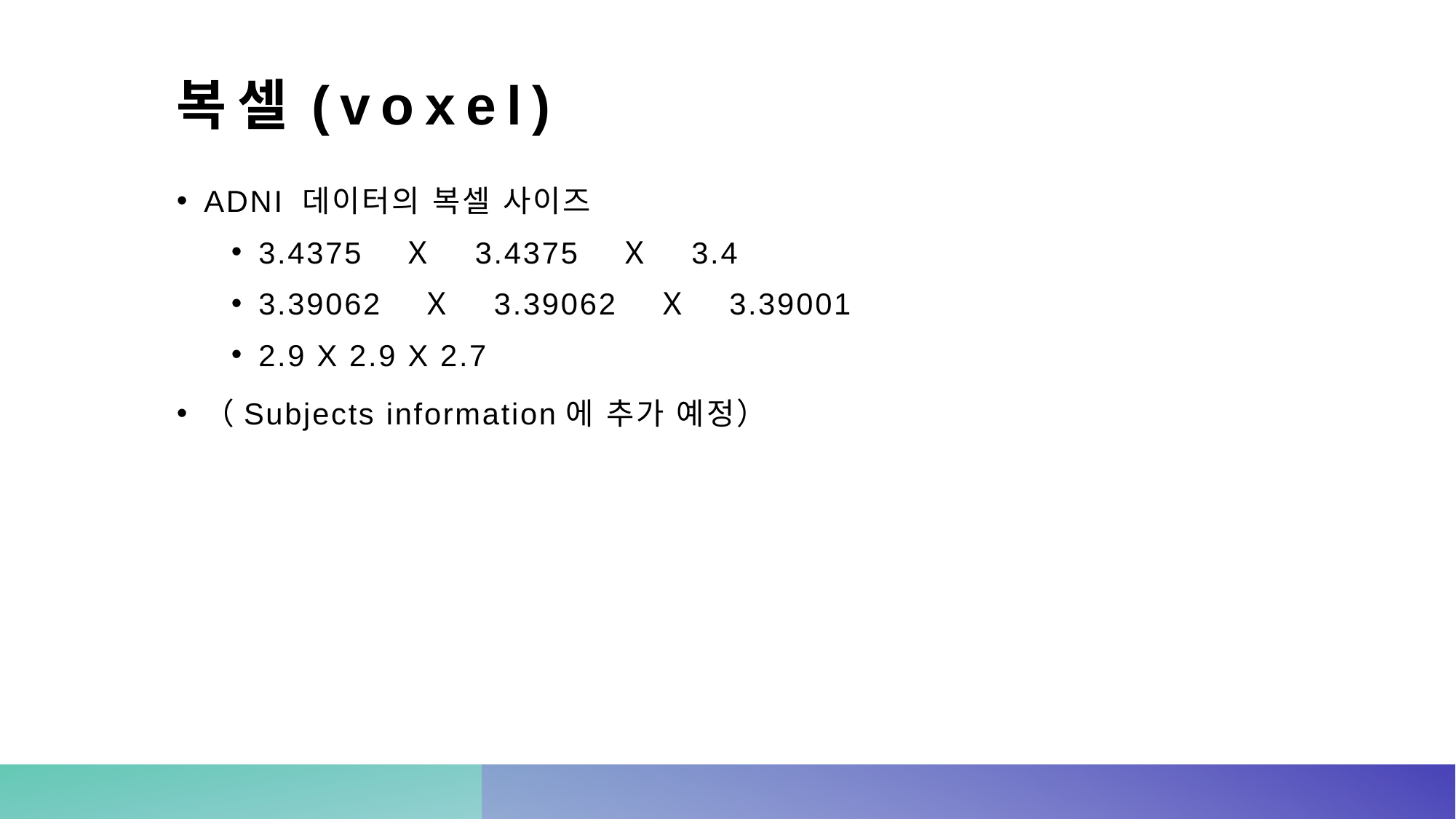

# 복셀(voxel)
ADNI 데이터의 복셀 사이즈
3.4375　Ｘ　3.4375　Ｘ　3.4
3.39062　Ｘ　3.39062　Ｘ　3.39001
2.9 X 2.9 X 2.7
（Subjects information에 추가 예정）